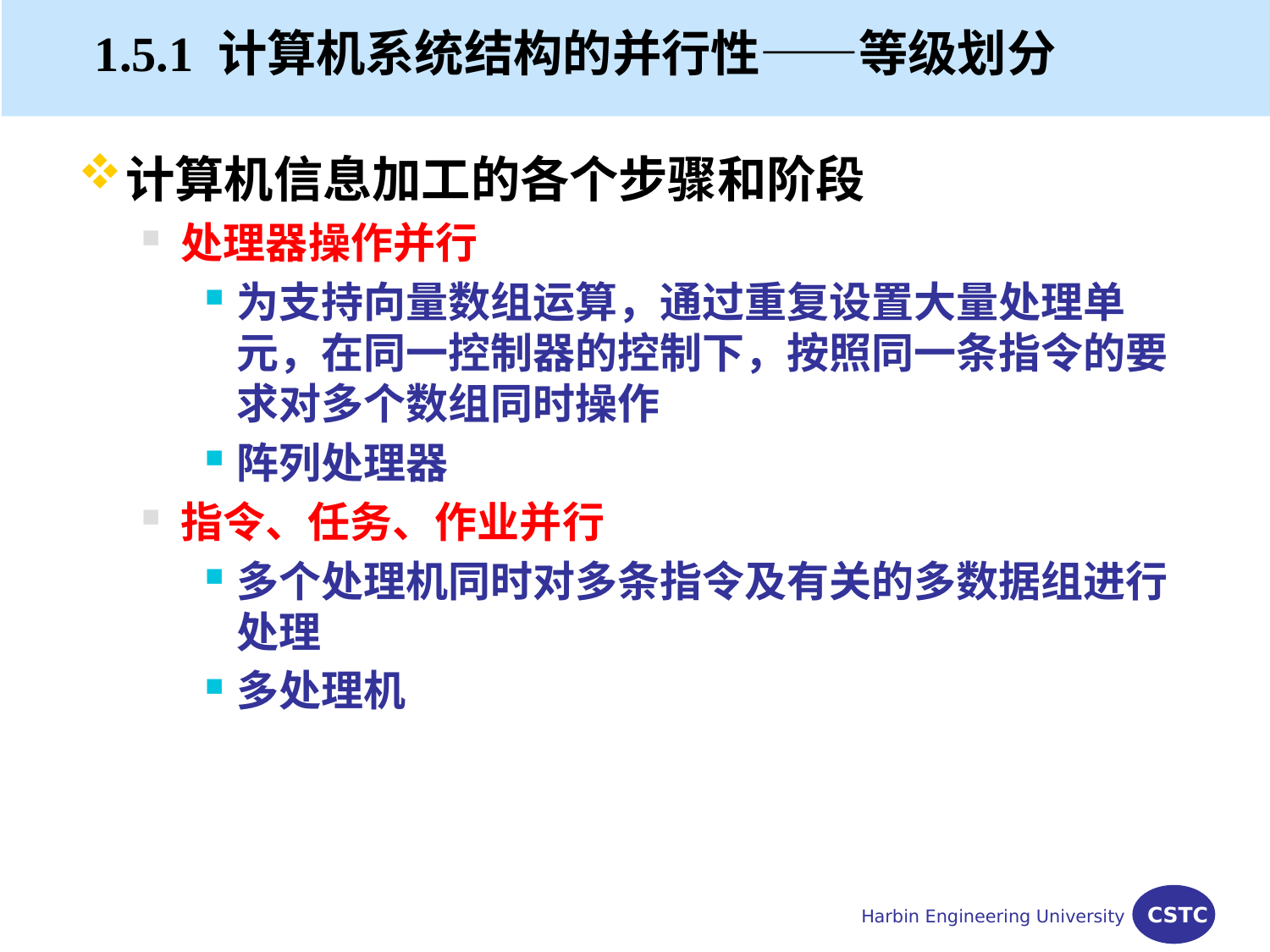

# 1.5.1 计算机系统结构的并行性——等级划分
计算机信息加工的各个步骤和阶段
处理器操作并行
为支持向量数组运算，通过重复设置大量处理单元，在同一控制器的控制下，按照同一条指令的要求对多个数组同时操作
阵列处理器
指令、任务、作业并行
多个处理机同时对多条指令及有关的多数据组进行处理
多处理机

Harbin Engineering University